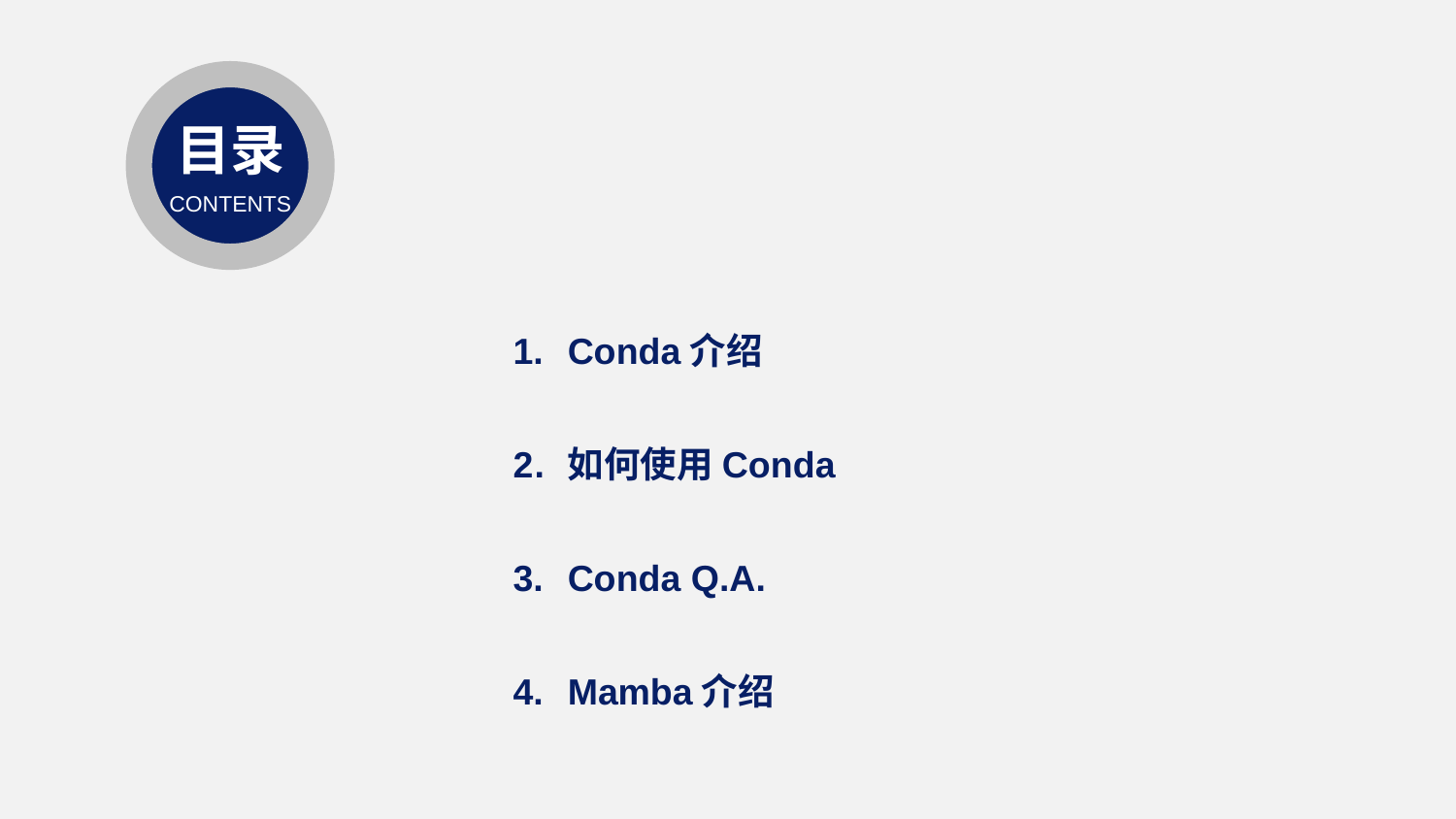

目录
CONTENTS
Conda介绍

如何使用Conda

Conda Q.A.

Mamba介绍